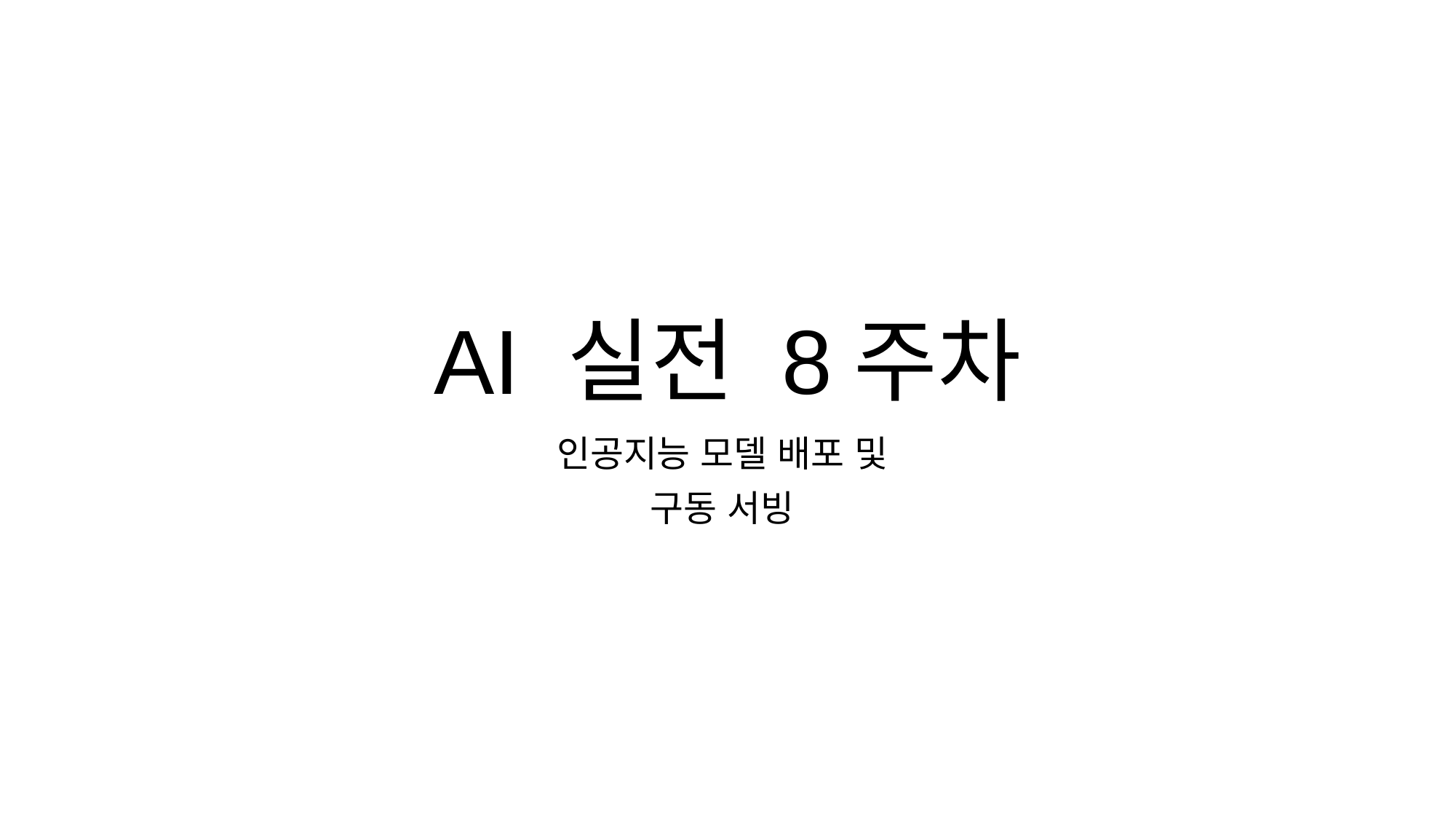

# AI 실전 8주차
인공지능 모델 배포 및
구동 서빙